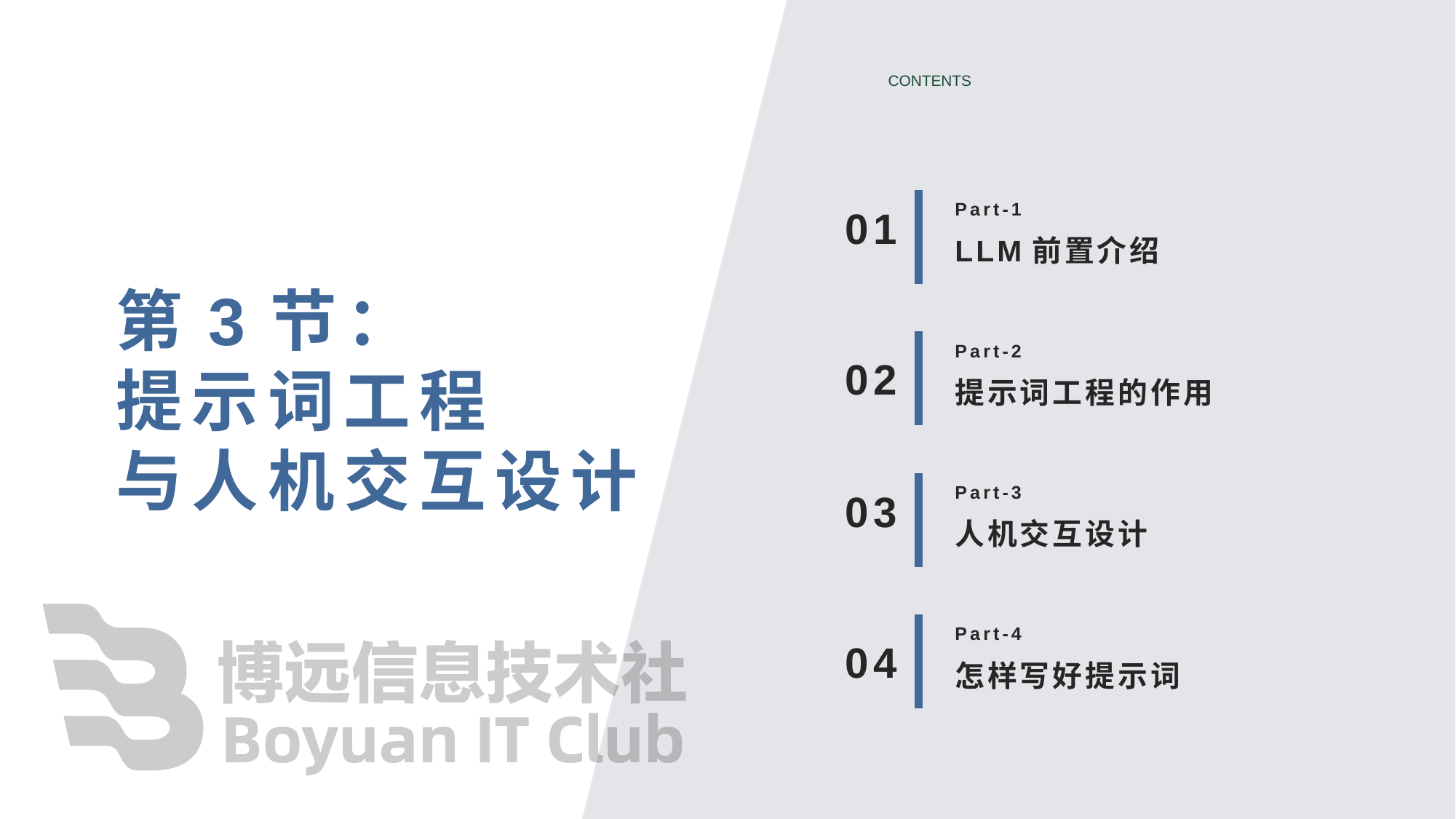

CONTENTS
Part-1
01
LLM前置介绍

第3节：
提示词工程
与人机交互设计
Part-2
02
提示词工程的作用
Part-3
03
人机交互设计
Part-4
04
怎样写好提示词